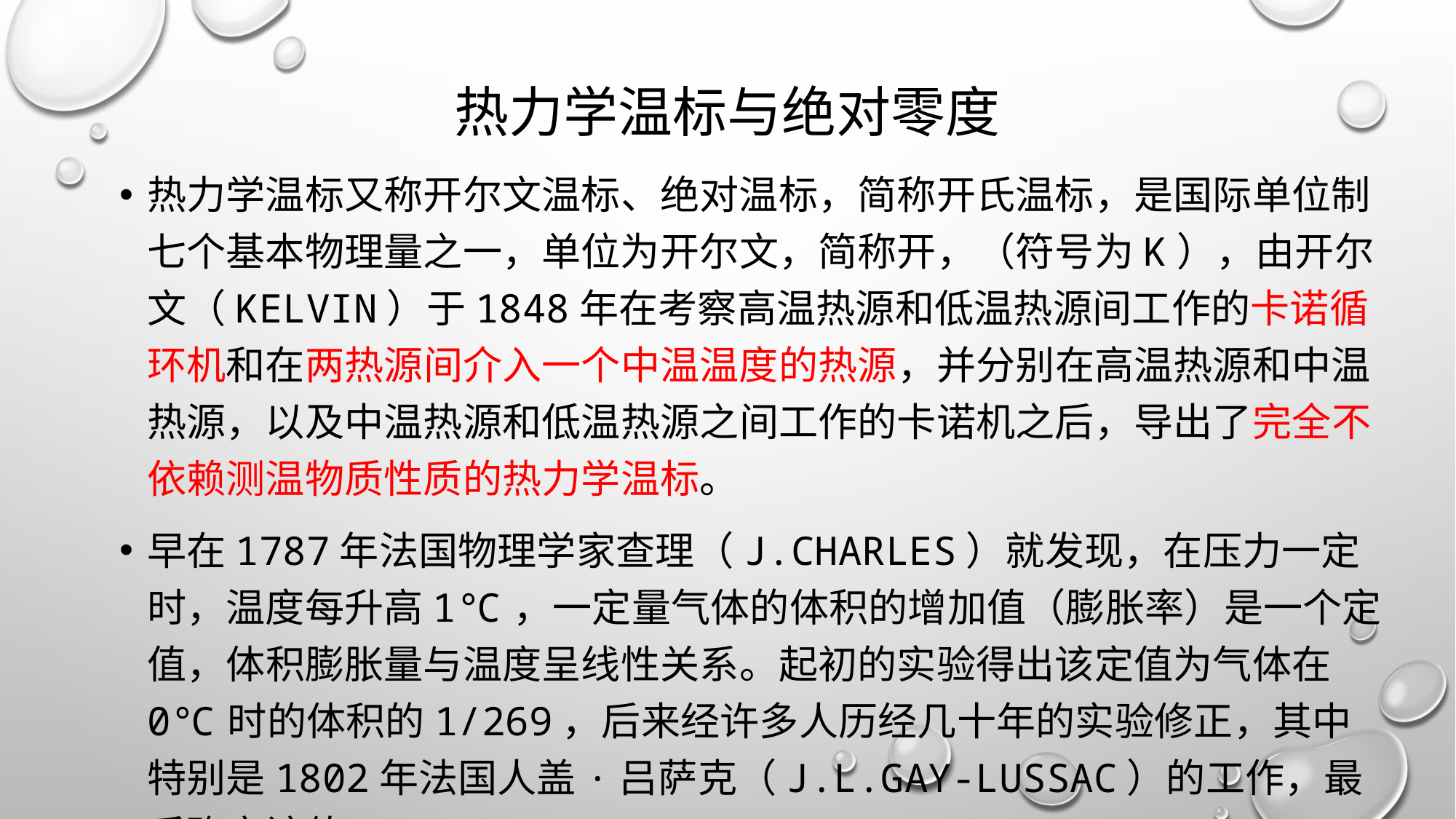

# 热力学温标与绝对零度
热力学温标又称开尔文温标、绝对温标，简称开氏温标，是国际单位制七个基本物理量之一，单位为开尔文，简称开，（符号为K），由开尔文（Kelvin）于1848年在考察高温热源和低温热源间工作的卡诺循环机和在两热源间介入一个中温温度的热源，并分别在高温热源和中温热源，以及中温热源和低温热源之间工作的卡诺机之后，导出了完全不依赖测温物质性质的热力学温标。
早在1787年法国物理学家查理（J.Charles）就发现，在压力一定时，温度每升高1℃，一定量气体的体积的增加值（膨胀率）是一个定值，体积膨胀量与温度呈线性关系。起初的实验得出该定值为气体在0℃时的体积的1/269，后来经许多人历经几十年的实验修正，其中特别是1802年法国人盖·吕萨克（J.L.Gay-Lussac）的工作，最后确定该值1/273.15。